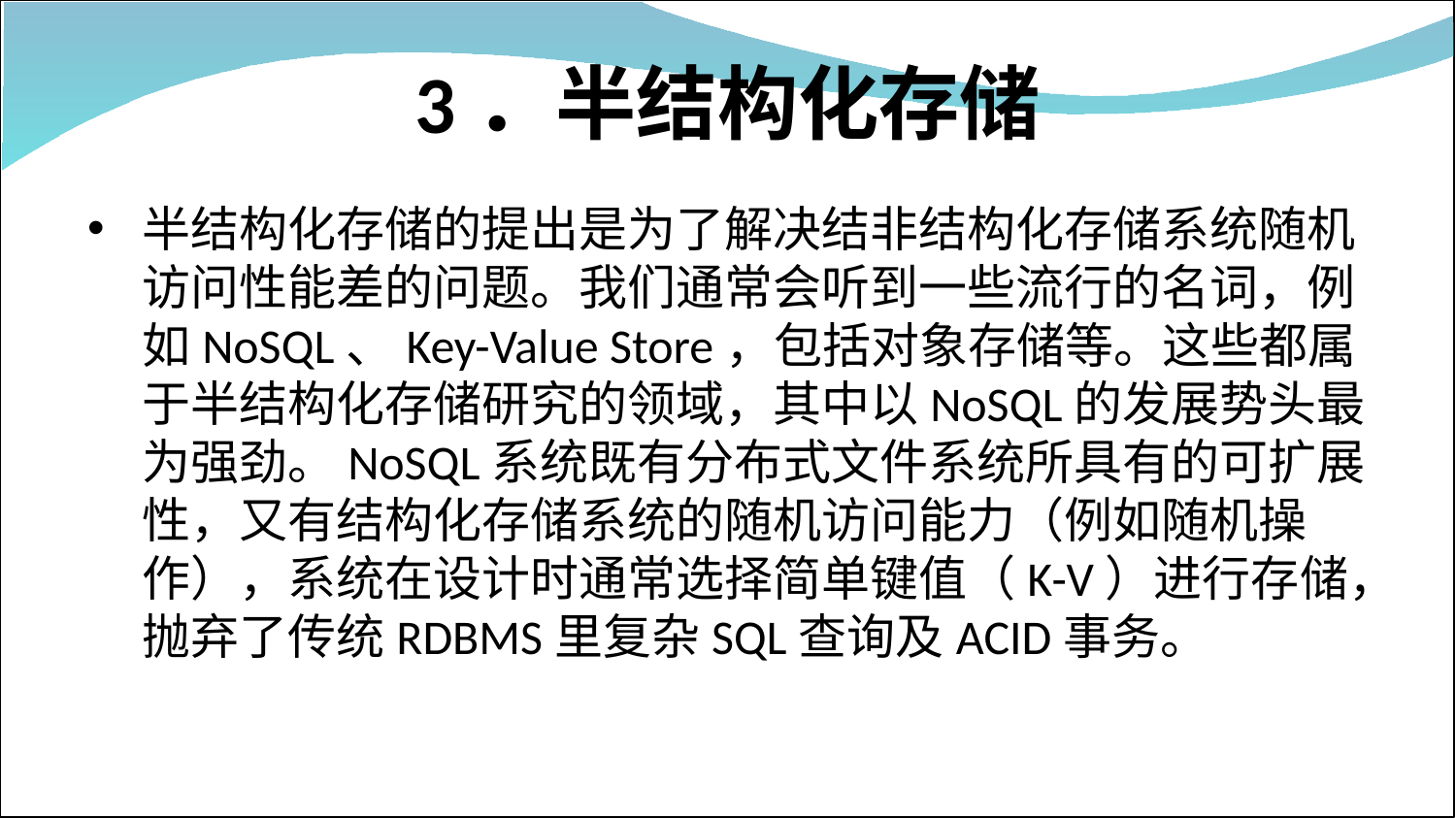

# 3．半结构化存储
半结构化存储的提出是为了解决结非结构化存储系统随机访问性能差的问题。我们通常会听到一些流行的名词，例如NoSQL、Key-Value Store，包括对象存储等。这些都属于半结构化存储研究的领域，其中以NoSQL的发展势头最为强劲。NoSQL系统既有分布式文件系统所具有的可扩展性，又有结构化存储系统的随机访问能力（例如随机操作），系统在设计时通常选择简单键值（K-V）进行存储，抛弃了传统RDBMS里复杂SQL查询及ACID事务。